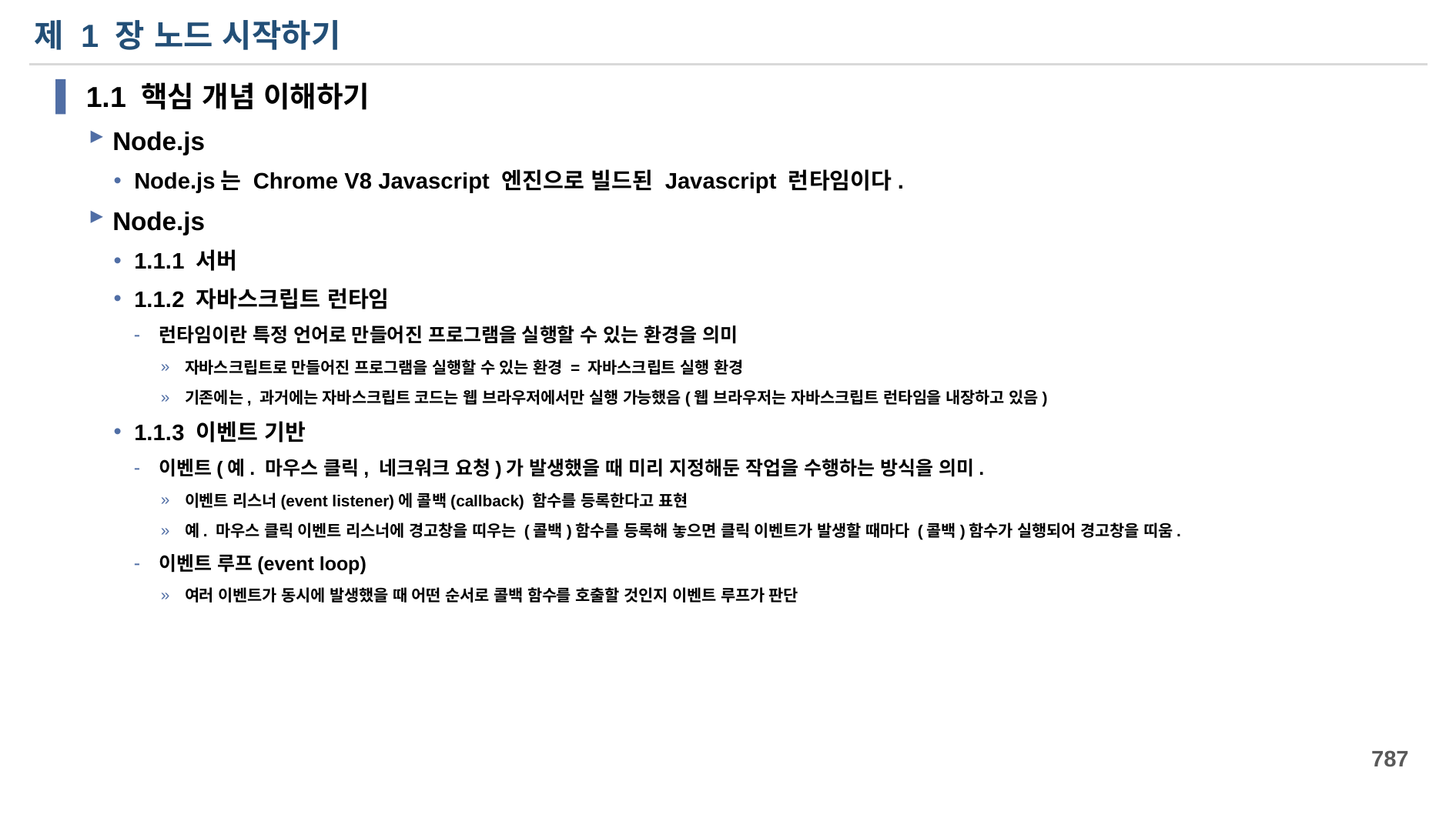

# 제 1 장 노드 시작하기
1.1 핵심 개념 이해하기
Node.js
Node.js는 Chrome V8 Javascript 엔진으로 빌드된 Javascript 런타임이다.
Node.js
1.1.1 서버
1.1.2 자바스크립트 런타임
런타임이란 특정 언어로 만들어진 프로그램을 실행할 수 있는 환경을 의미
자바스크립트로 만들어진 프로그램을 실행할 수 있는 환경 = 자바스크립트 실행 환경
기존에는, 과거에는 자바스크립트 코드는 웹 브라우저에서만 실행 가능했음(웹 브라우저는 자바스크립트 런타임을 내장하고 있음)
1.1.3 이벤트 기반
이벤트(예. 마우스 클릭, 네크워크 요청)가 발생했을 때 미리 지정해둔 작업을 수행하는 방식을 의미.
이벤트 리스너(event listener)에 콜백(callback) 함수를 등록한다고 표현
예. 마우스 클릭 이벤트 리스너에 경고창을 띠우는 (콜백)함수를 등록해 놓으면 클릭 이벤트가 발생할 때마다 (콜백)함수가 실행되어 경고창을 띠움.
이벤트 루프(event loop)
여러 이벤트가 동시에 발생했을 때 어떤 순서로 콜백 함수를 호출할 것인지 이벤트 루프가 판단

787